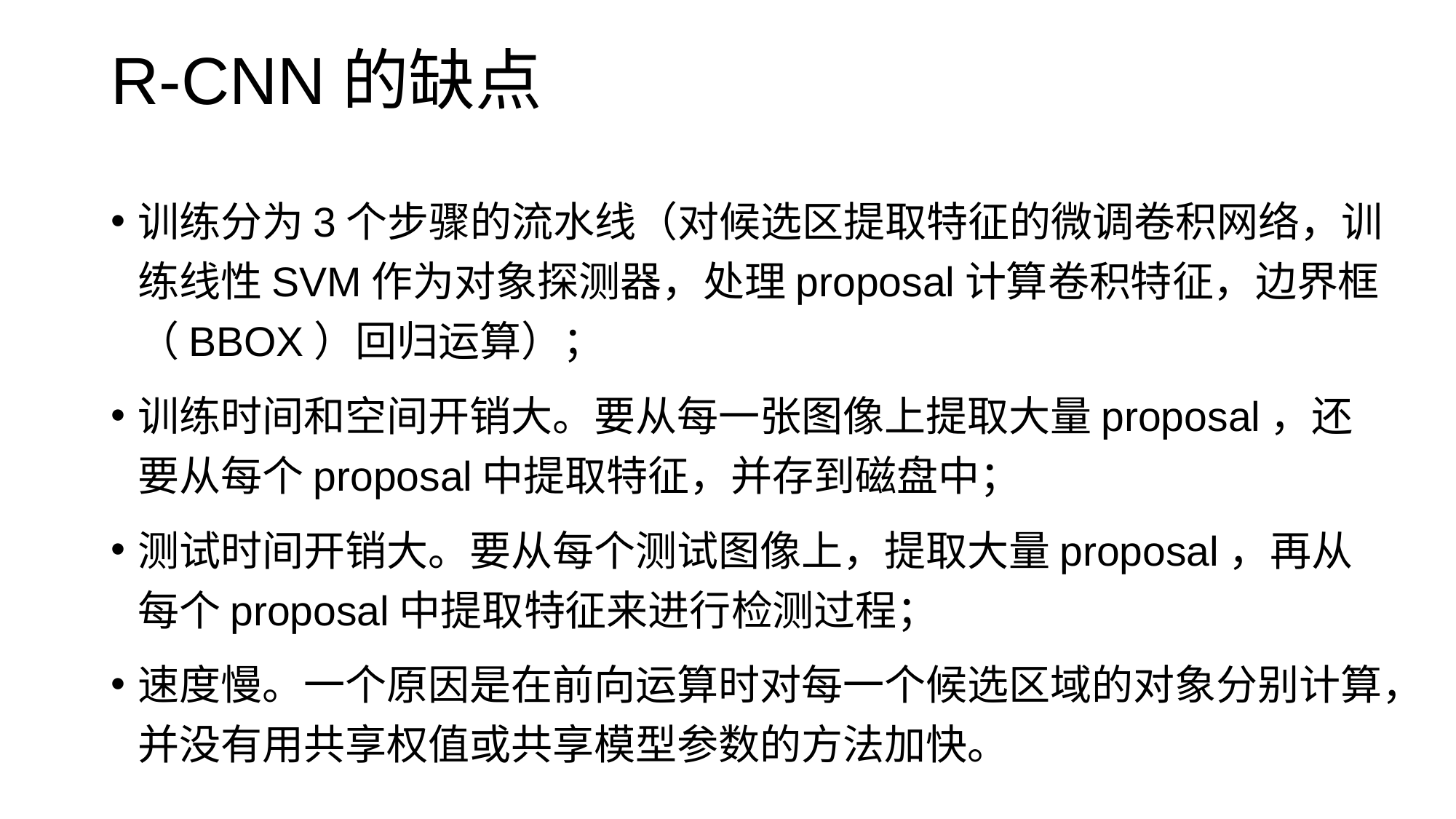

# R-CNN的缺点
训练分为3个步骤的流水线（对候选区提取特征的微调卷积网络，训练线性SVM作为对象探测器，处理proposal计算卷积特征，边界框（BBOX）回归运算）；
训练时间和空间开销大。要从每一张图像上提取大量proposal，还要从每个proposal中提取特征，并存到磁盘中；
测试时间开销大。要从每个测试图像上，提取大量proposal，再从每个proposal中提取特征来进行检测过程；
速度慢。一个原因是在前向运算时对每一个候选区域的对象分别计算，并没有用共享权值或共享模型参数的方法加快。